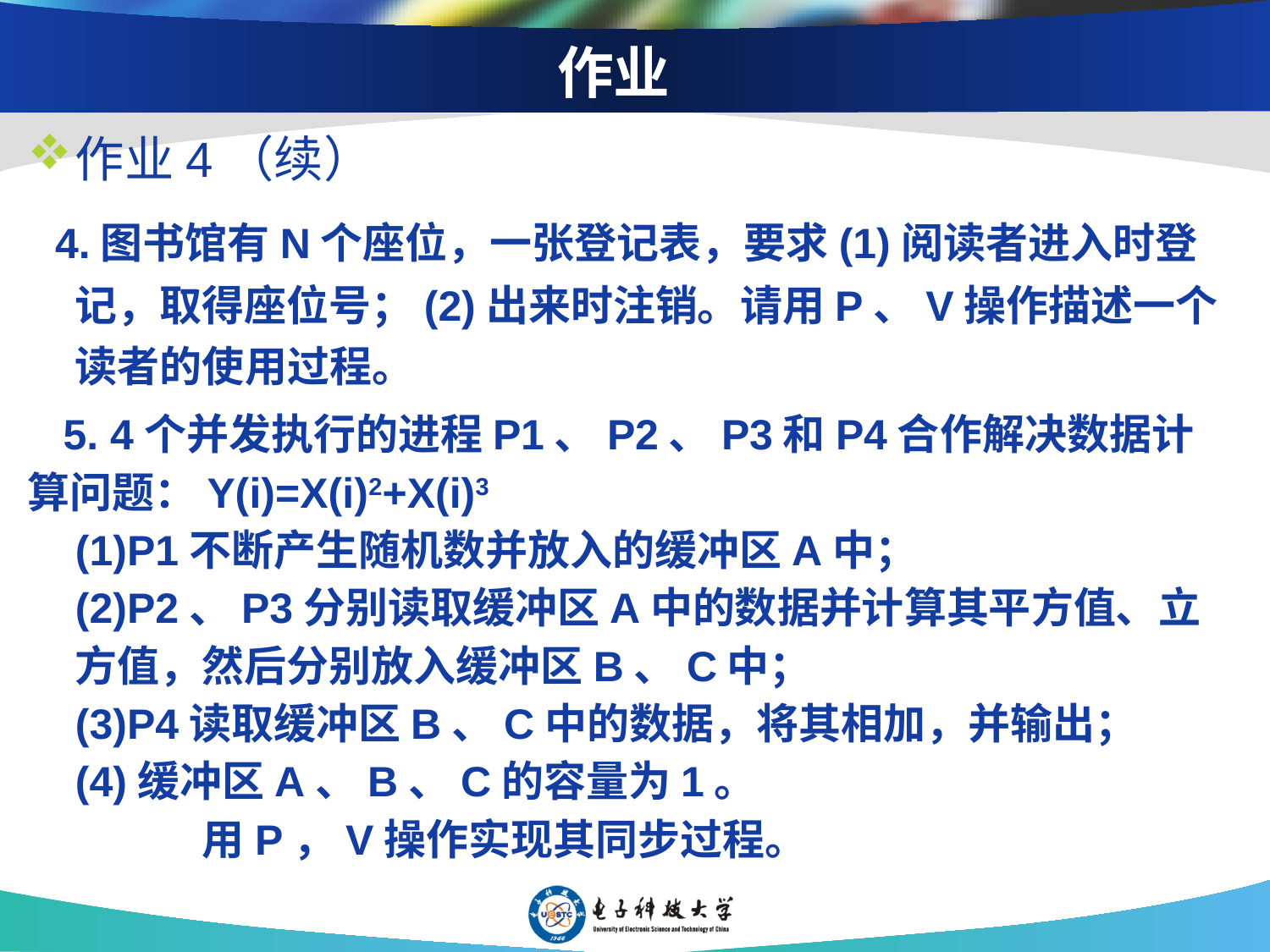

# 作业
作业4（续）
  4.图书馆有N个座位，一张登记表，要求(1)阅读者进入时登记，取得座位号；(2)出来时注销。请用P、V操作描述一个读者的使用过程。
   5. 4个并发执行的进程P1、P2、P3和P4合作解决数据计算问题：Y(i)=X(i)2+X(i)3
  	(1)P1不断产生随机数并放入的缓冲区A中；
  	(2)P2、P3分别读取缓冲区A中的数据并计算其平方值、立方值，然后分别放入缓冲区B、C中；
  	(3)P4读取缓冲区B、C中的数据，将其相加，并输出；
 	(4)缓冲区A、B、C的容量为1。
  		用P，V操作实现其同步过程。